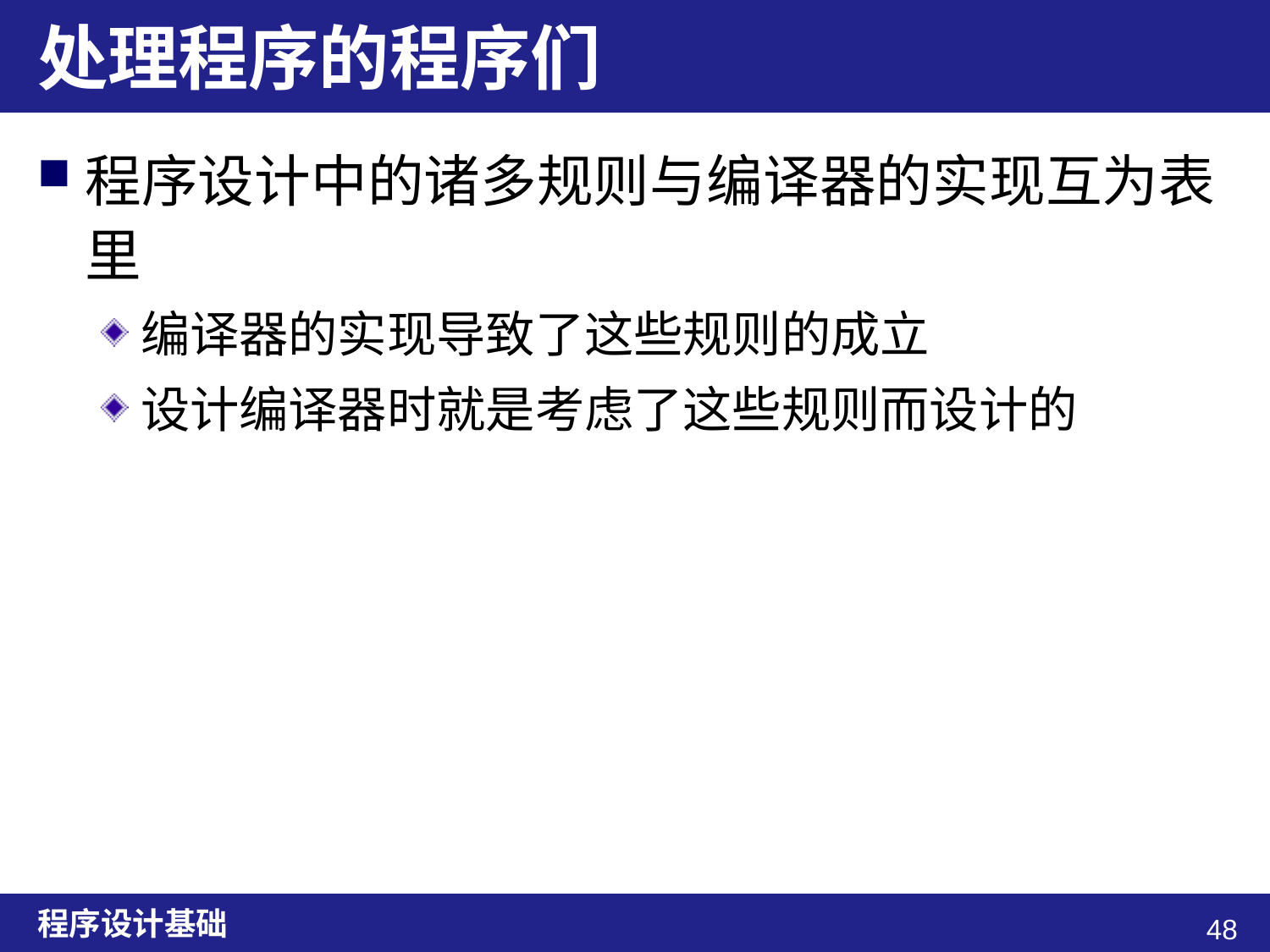

# 处理程序的程序们
程序设计中的诸多规则与编译器的实现互为表里
编译器的实现导致了这些规则的成立
设计编译器时就是考虑了这些规则而设计的